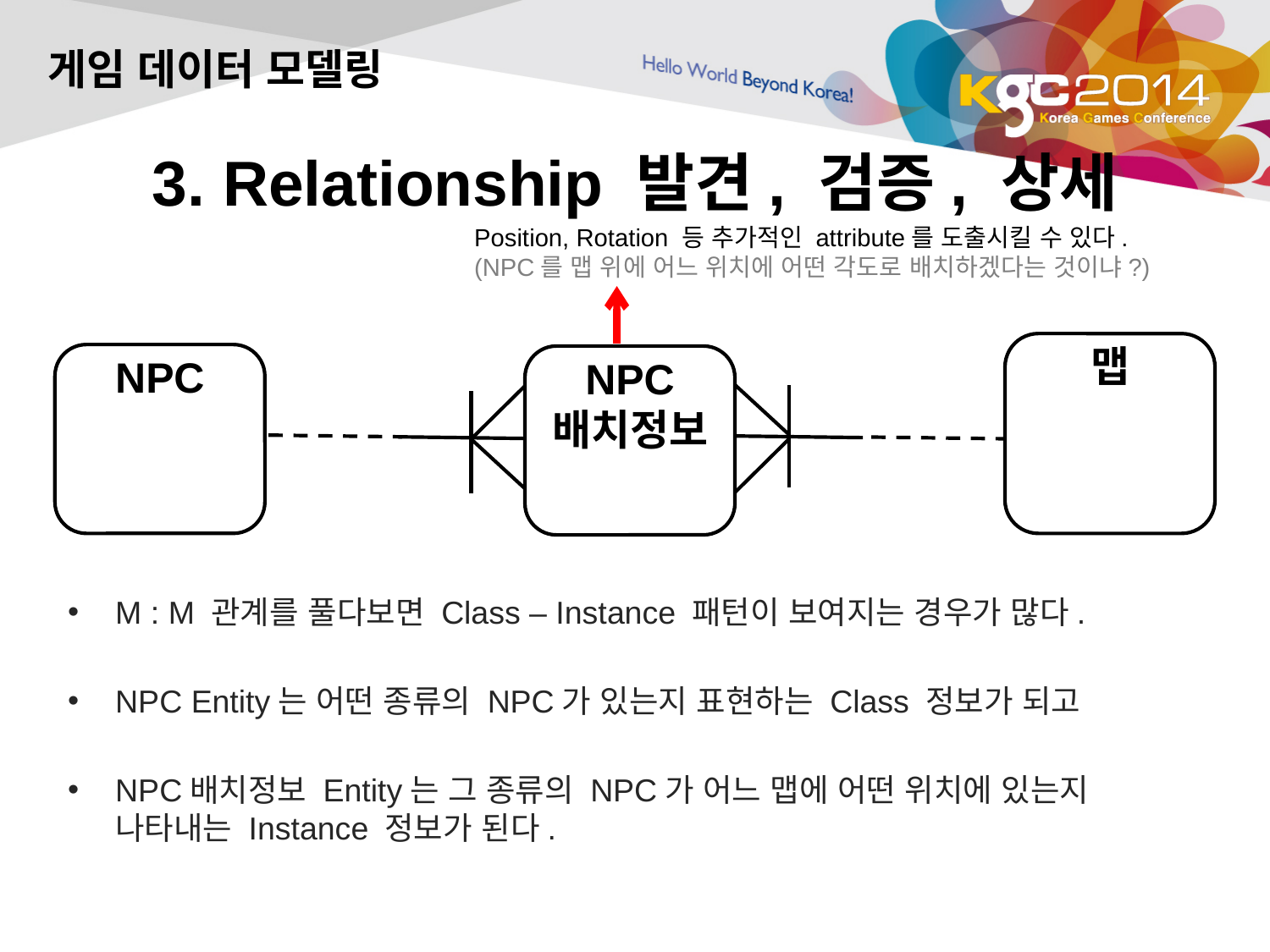

게임 데이터 모델링
# 3. Relationship 발견, 검증, 상세
Position, Rotation 등 추가적인 attribute를 도출시킬 수 있다.
(NPC를 맵 위에 어느 위치에 어떤 각도로 배치하겠다는 것이냐?)

맵

NPC

NPC
배치정보
M : M 관계를 풀다보면 Class – Instance 패턴이 보여지는 경우가 많다.

NPC Entity는 어떤 종류의 NPC가 있는지 표현하는 Class 정보가 되고

NPC배치정보 Entity는 그 종류의 NPC가 어느 맵에 어떤 위치에 있는지 나타내는 Instance 정보가 된다.